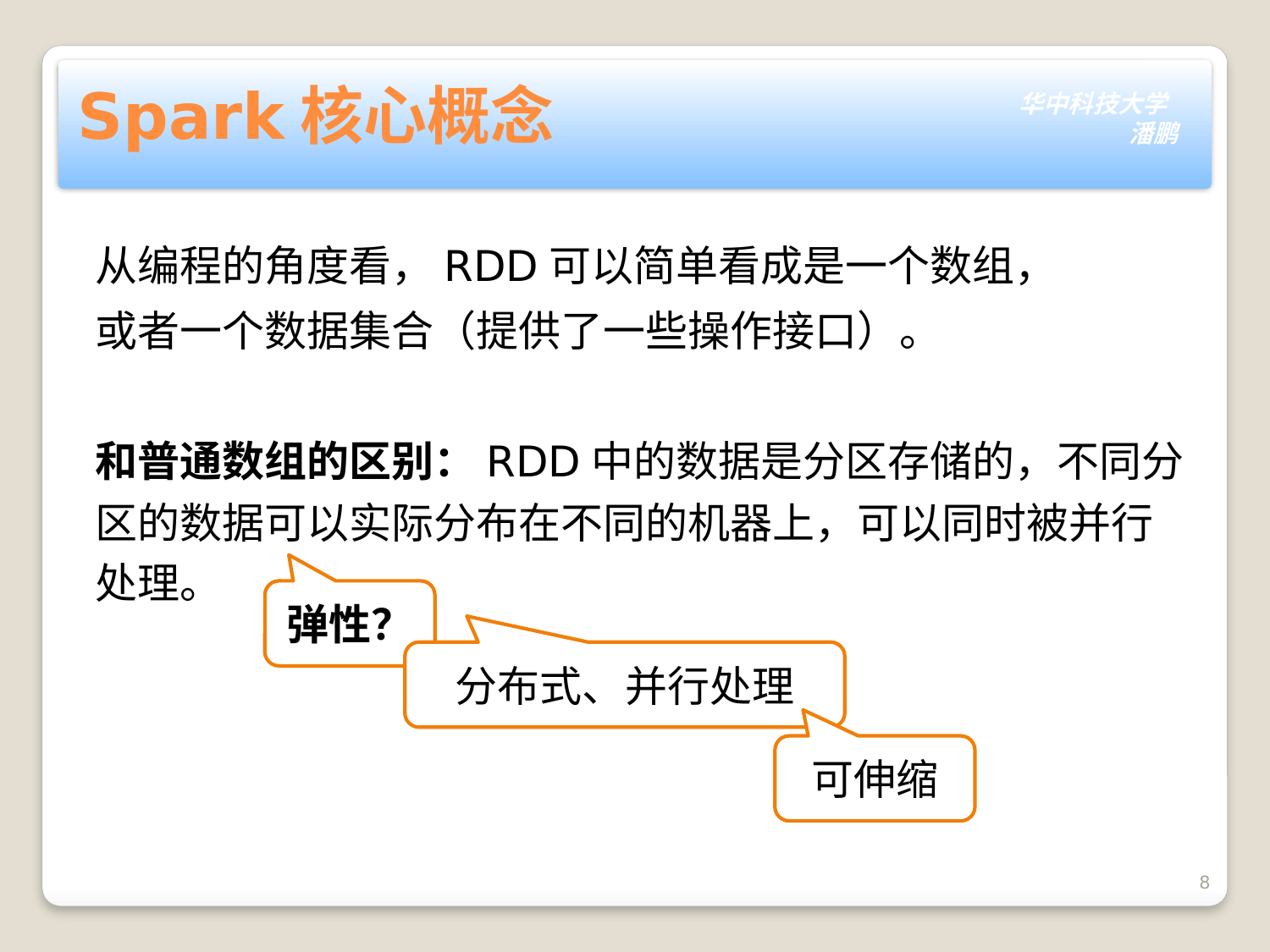

# Spark核心概念
从编程的角度看，RDD可以简单看成是一个数组，
或者一个数据集合（提供了一些操作接口）。

和普通数组的区别：RDD中的数据是分区存储的，不同分区的数据可以实际分布在不同的机器上，可以同时被并行处理。
弹性？
分布式、并行处理
可伸缩
8